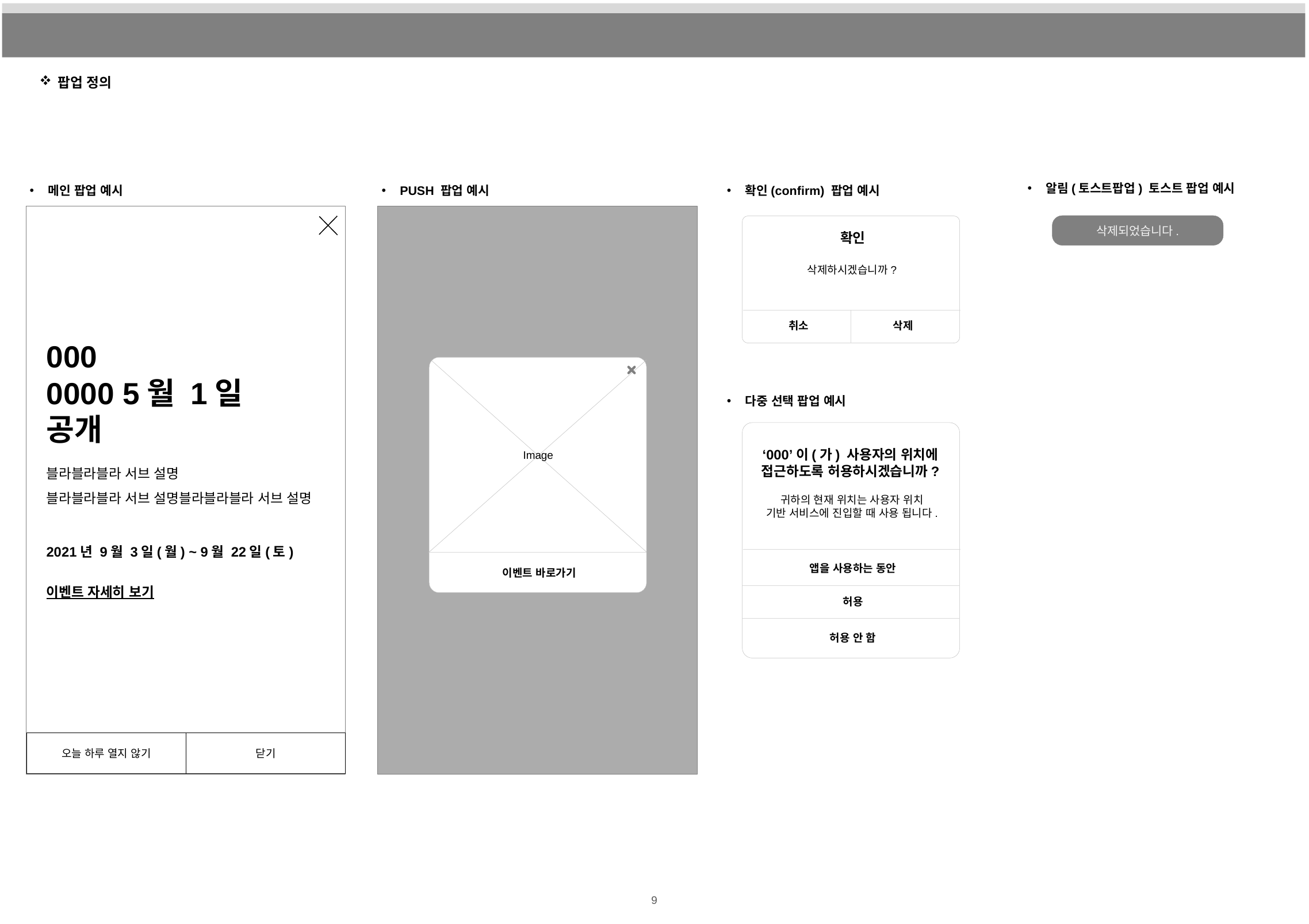

팝업 정의
Common Interface
알림(토스트팝업) 토스트 팝업 예시
메인 팝업 예시
PUSH 팝업 예시
확인(confirm) 팝업 예시

삭제되었습니다.

확인
삭제하시겠습니까?
취소
삭제
000
0000 5월 1일
공개

다중 선택 팝업 예시

‘000’이(가) 사용자의 위치에 접근하도록 허용하시겠습니까?
Image
블라블라블라 서브 설명
블라블라블라 서브 설명블라블라블라 서브 설명

귀하의 현재 위치는 사용자 위치
기반 서비스에 진입할 때 사용 됩니다.
2021년 9월 3일(월) ~ 9월 22일(토)
앱을 사용하는 동안
이벤트 바로가기
이벤트 자세히 보기
허용
허용 안 함
오늘 하루 열지 않기
닫기
9